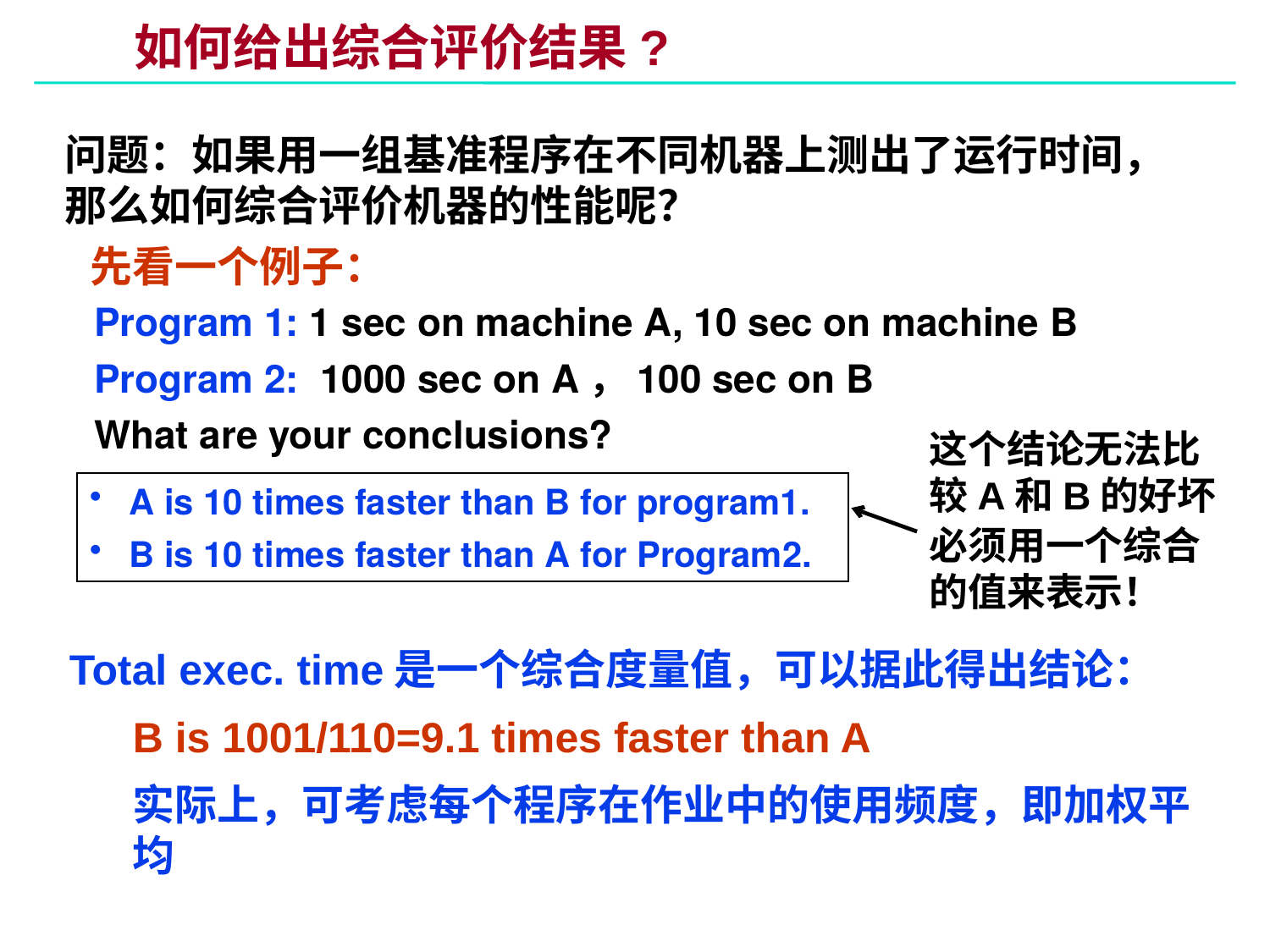

# 如何给出综合评价结果?
问题：如果用一组基准程序在不同机器上测出了运行时间，那么如何综合评价机器的性能呢？
先看一个例子：
Program 1: 1 sec on machine A, 10 sec on machine B
Program 2:  1000 sec on A，100 sec on B
What are your conclusions?
这个结论无法比较A和B的好坏
必须用一个综合的值来表示！

 A is 10 times faster than B for program1.
 B is 10 times faster than A for Program2.
Total exec. time是一个综合度量值，可以据此得出结论：
B is 1001/110=9.1 times faster than A
实际上，可考虑每个程序在作业中的使用频度，即加权平均